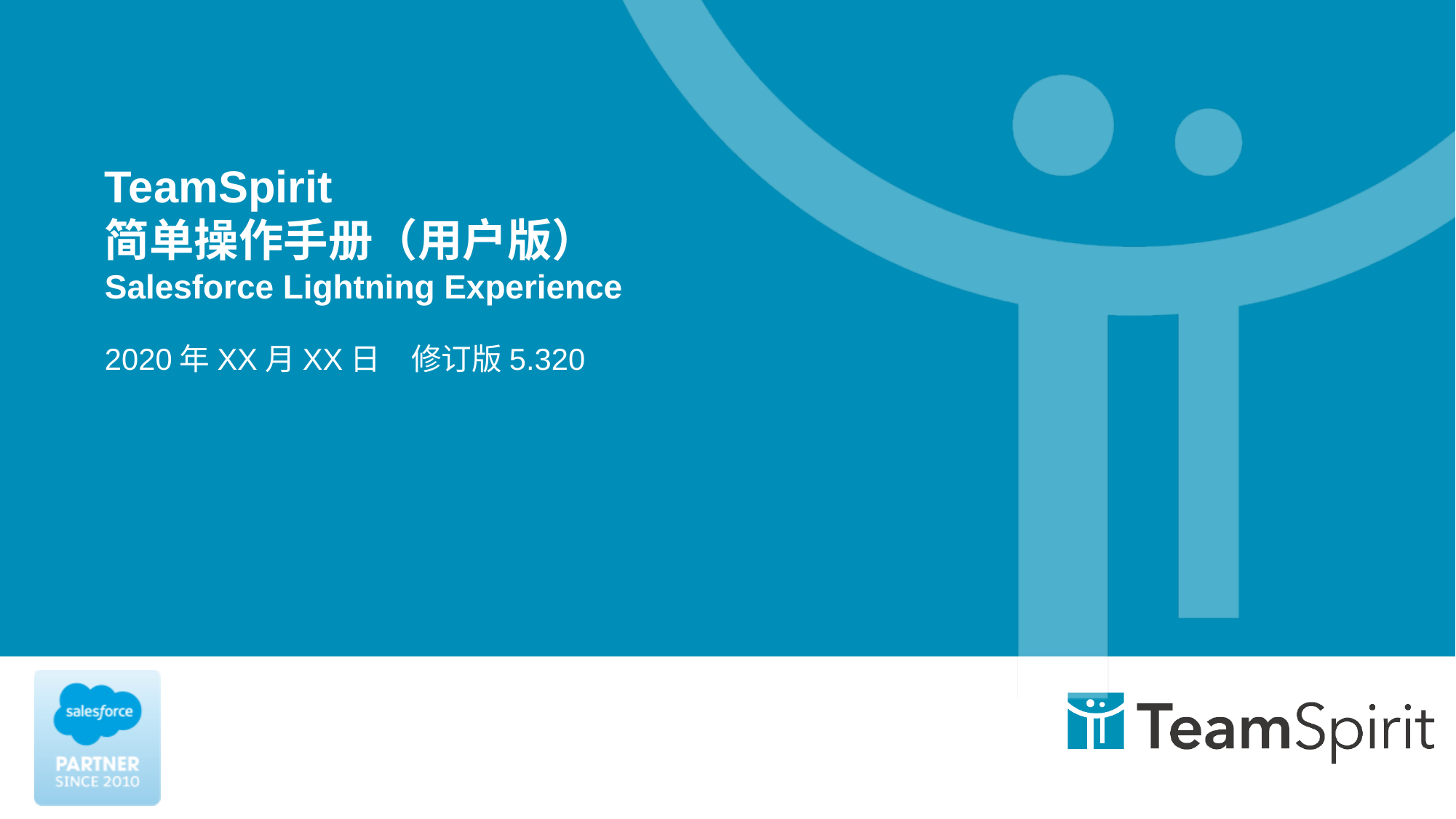

# TeamSpirit 简单操作手册（用户版） Salesforce Lightning Experience
2020年XX月XX日　修订版5.320